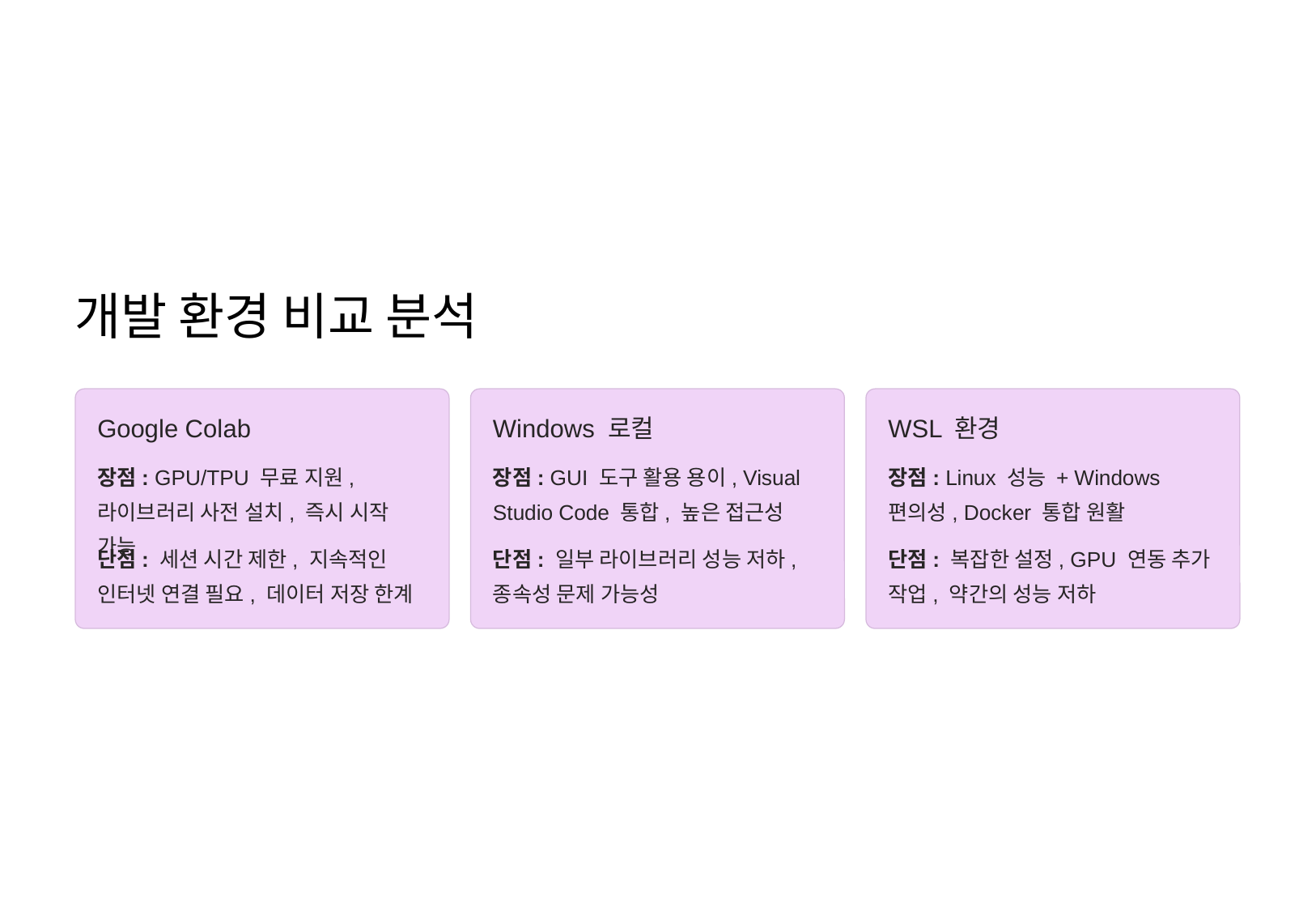

개발 환경 비교 분석

Google Colab
Windows 로컬
WSL 환경
장점: GPU/TPU 무료 지원, 라이브러리 사전 설치, 즉시 시작 가능
장점: GUI 도구 활용 용이, Visual Studio Code 통합, 높은 접근성
장점: Linux 성능 + Windows 편의성, Docker 통합 원활
단점: 세션 시간 제한, 지속적인 인터넷 연결 필요, 데이터 저장 한계
단점: 일부 라이브러리 성능 저하, 종속성 문제 가능성
단점: 복잡한 설정, GPU 연동 추가 작업, 약간의 성능 저하